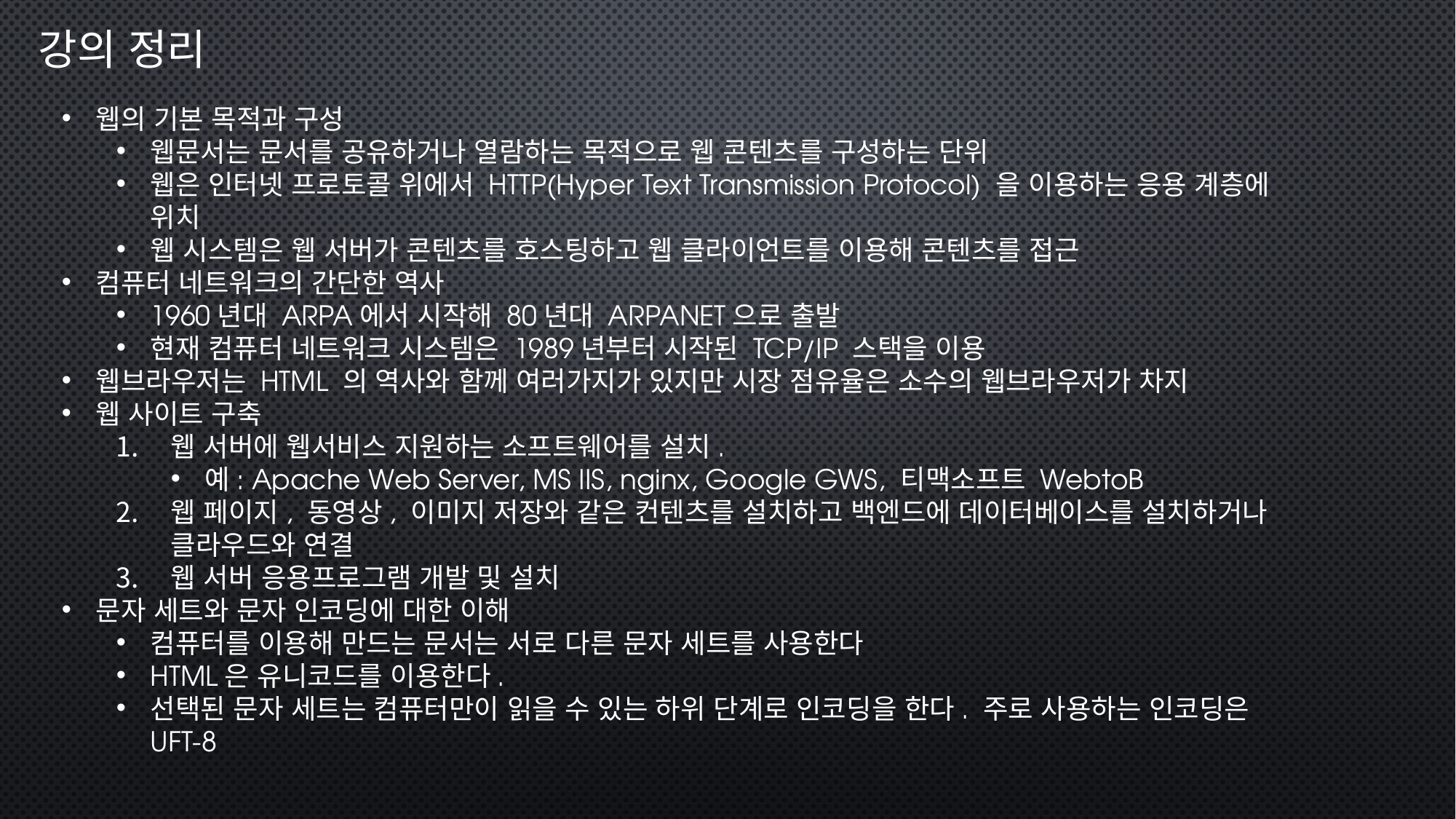

강의 정리
웹의 기본 목적과 구성
웹문서는 문서를 공유하거나 열람하는 목적으로 웹 콘텐츠를 구성하는 단위
웹은 인터넷 프로토콜 위에서 HTTP(Hyper Text Transmission Protocol) 을 이용하는 응용 계층에 위치
웹 시스템은 웹 서버가 콘텐츠를 호스팅하고 웹 클라이언트를 이용해 콘텐츠를 접근
컴퓨터 네트워크의 간단한 역사
1960년대 ARPA에서 시작해 80년대 ARPANET으로 출발
현재 컴퓨터 네트워크 시스템은 1989년부터 시작된 TCP/IP 스택을 이용
웹브라우저는 HTML 의 역사와 함께 여러가지가 있지만 시장 점유율은 소수의 웹브라우저가 차지
웹 사이트 구축
웹 서버에 웹서비스 지원하는 소프트웨어를 설치.
예: Apache Web Server, MS IIS, nginx, Google GWS, 티맥소프트 WebtoB
웹 페이지, 동영상, 이미지 저장와 같은 컨텐츠를 설치하고 백엔드에 데이터베이스를 설치하거나 클라우드와 연결
웹 서버 응용프로그램 개발 및 설치
문자 세트와 문자 인코딩에 대한 이해
컴퓨터를 이용해 만드는 문서는 서로 다른 문자 세트를 사용한다
HTML은 유니코드를 이용한다.
선택된 문자 세트는 컴퓨터만이 읽을 수 있는 하위 단계로 인코딩을 한다. 주로 사용하는 인코딩은 UFT-8